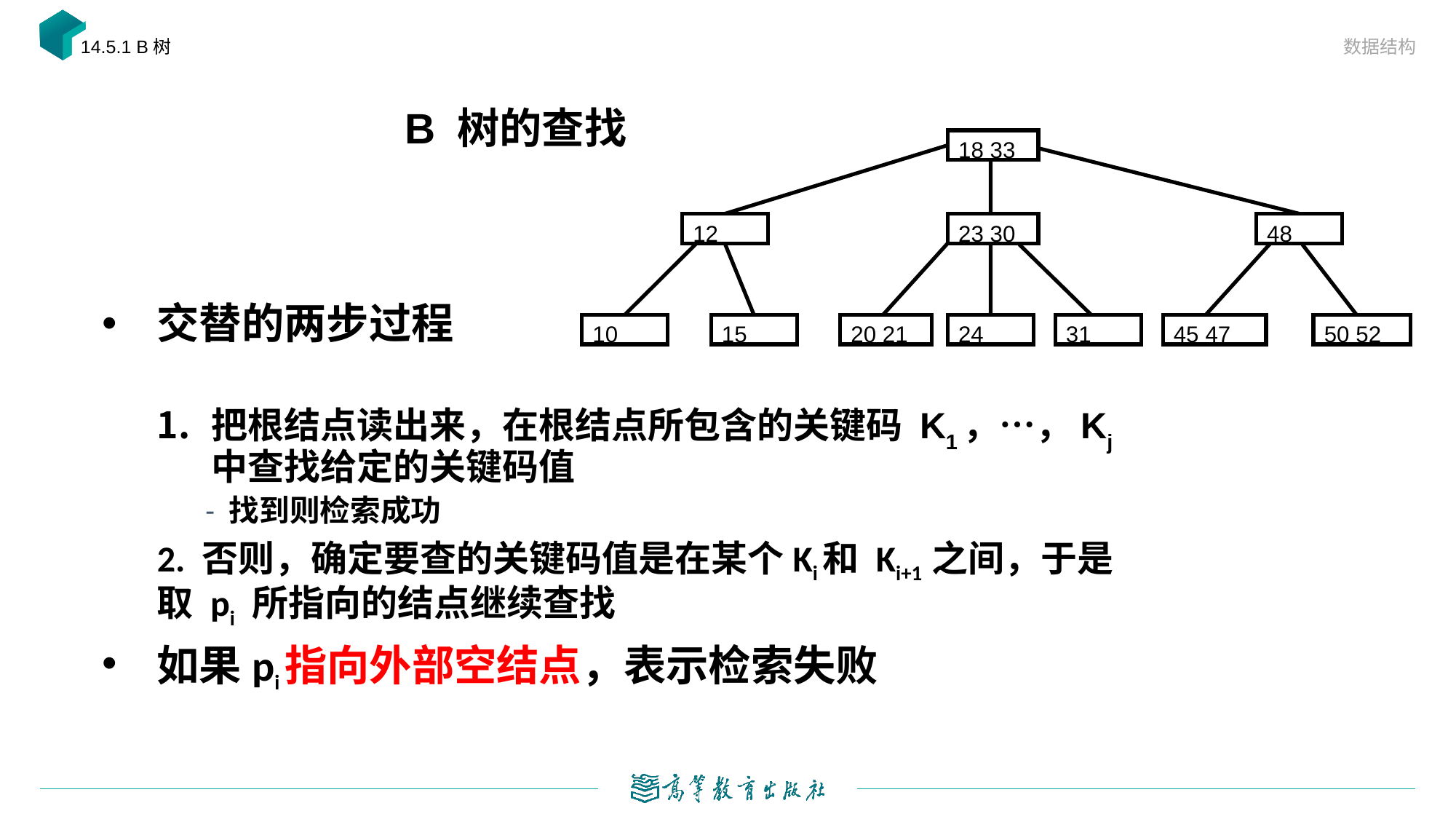

数据结构
14.5.1 B树
# B 树的查找
18 33

12
23 30
48

10
15
20 21
24
31
45 47
50 52
交替的两步过程

把根结点读出来，在根结点所包含的关键码 K1，…，Kj 中查找给定的关键码值
       - 找到则检索成功
2. 否则，确定要查的关键码值是在某个Ki和 Ki+1 之间，于是取 pi 所指向的结点继续查找
如果pi指向外部空结点，表示检索失败